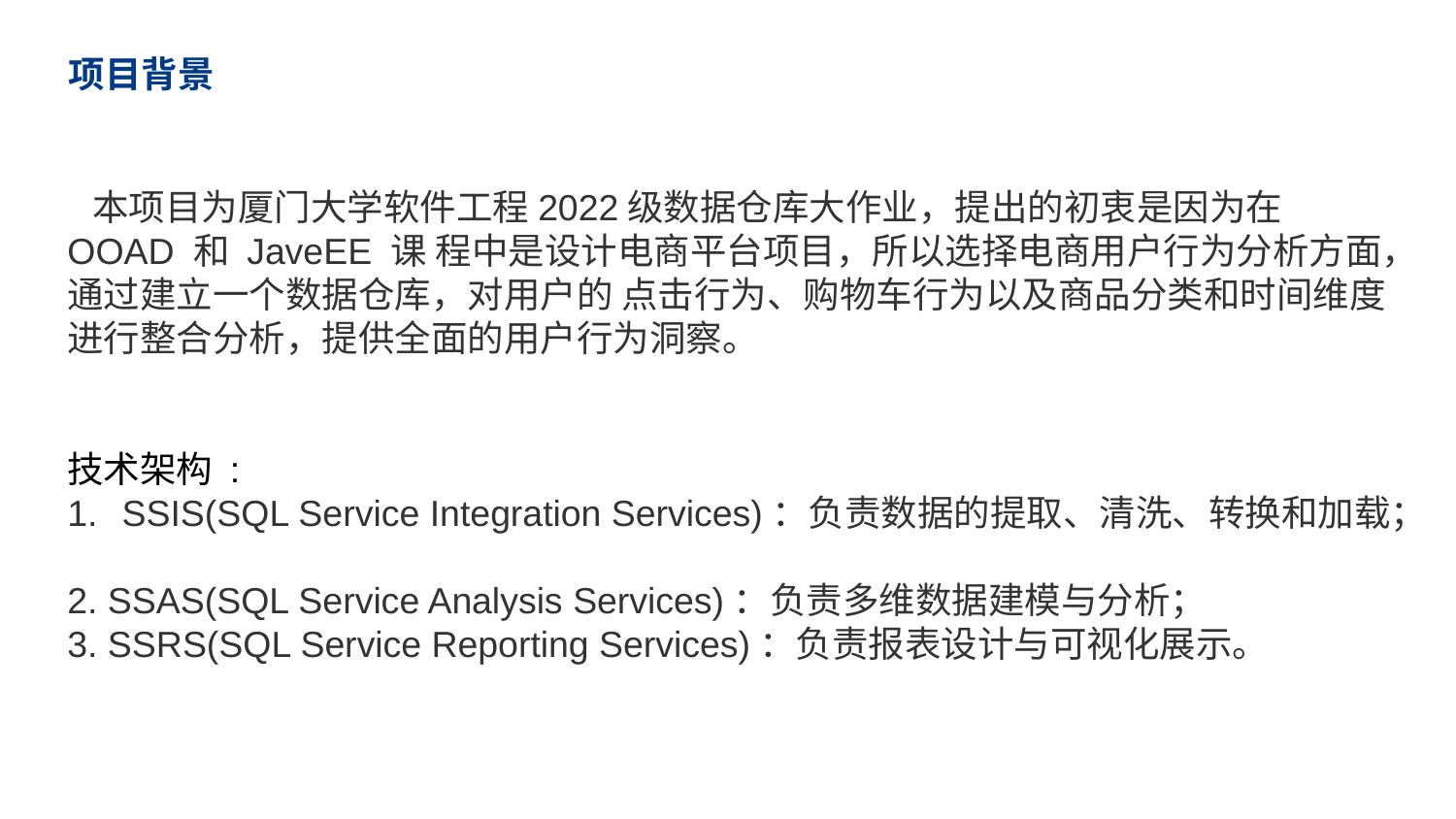

项目背景

  本项目为厦门大学软件工程2022级数据仓库大作业，提出的初衷是因为在 OOAD 和 JaveEE 课 程中是设计电商平台项目，所以选择电商用户行为分析方面，通过建立一个数据仓库，对用户的 点击行为、购物车行为以及商品分类和时间维度进行整合分析，提供全面的用户行为洞察。

技术架构 :
SSIS(SQL Service Integration Services)：负责数据的提取、清洗、转换和加载；
2. SSAS(SQL Service Analysis Services)：负责多维数据建模与分析；
3. SSRS(SQL Service Reporting Services)：负责报表设计与可视化展示。